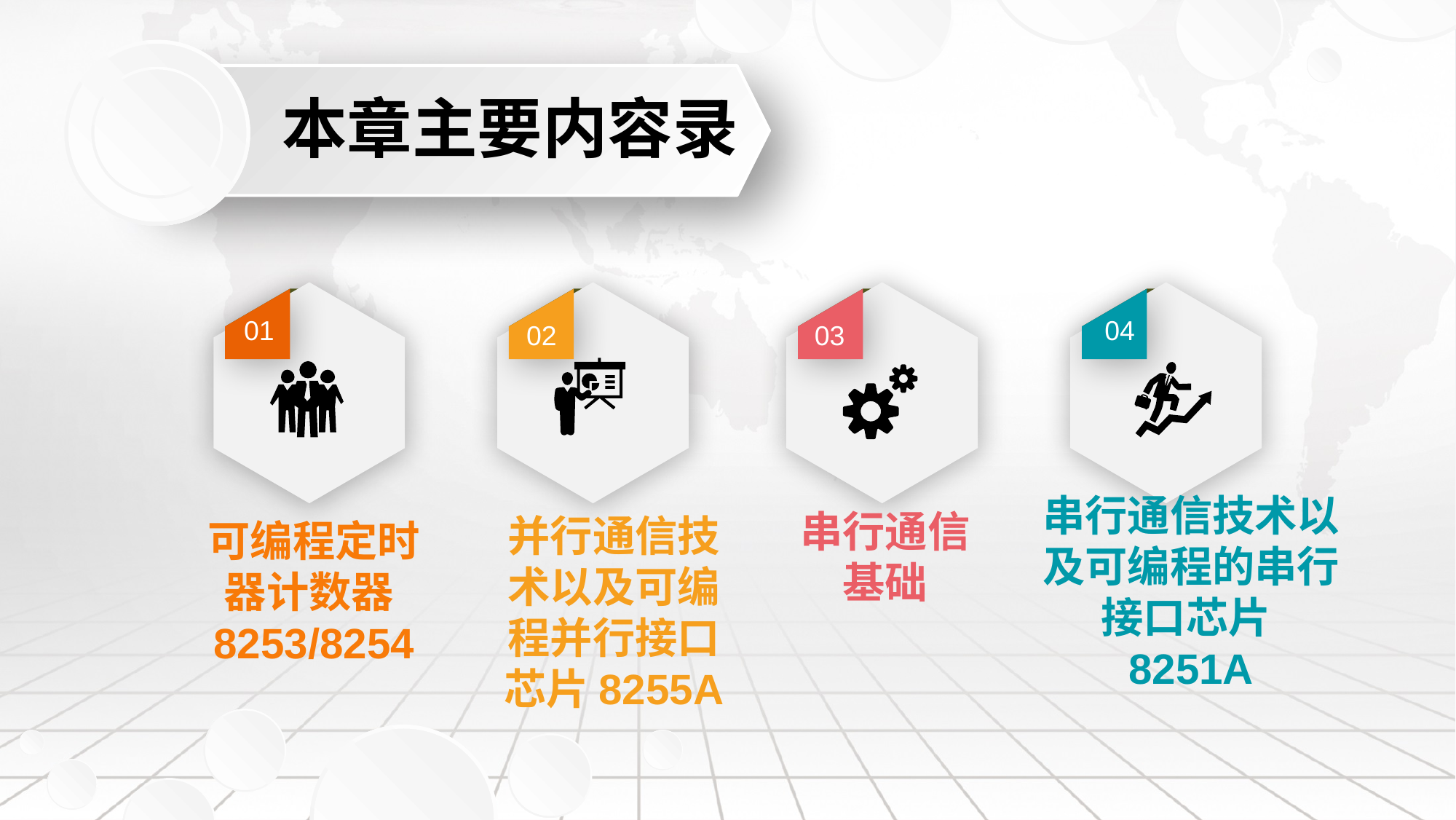

本章主要内容录

01

02

03

04

串行通信基础
串行通信技术以及可编程的串行接口芯片8251A
可编程定时器计数器8253/8254
并行通信技术以及可编程并行接口芯片8255A

延迟符